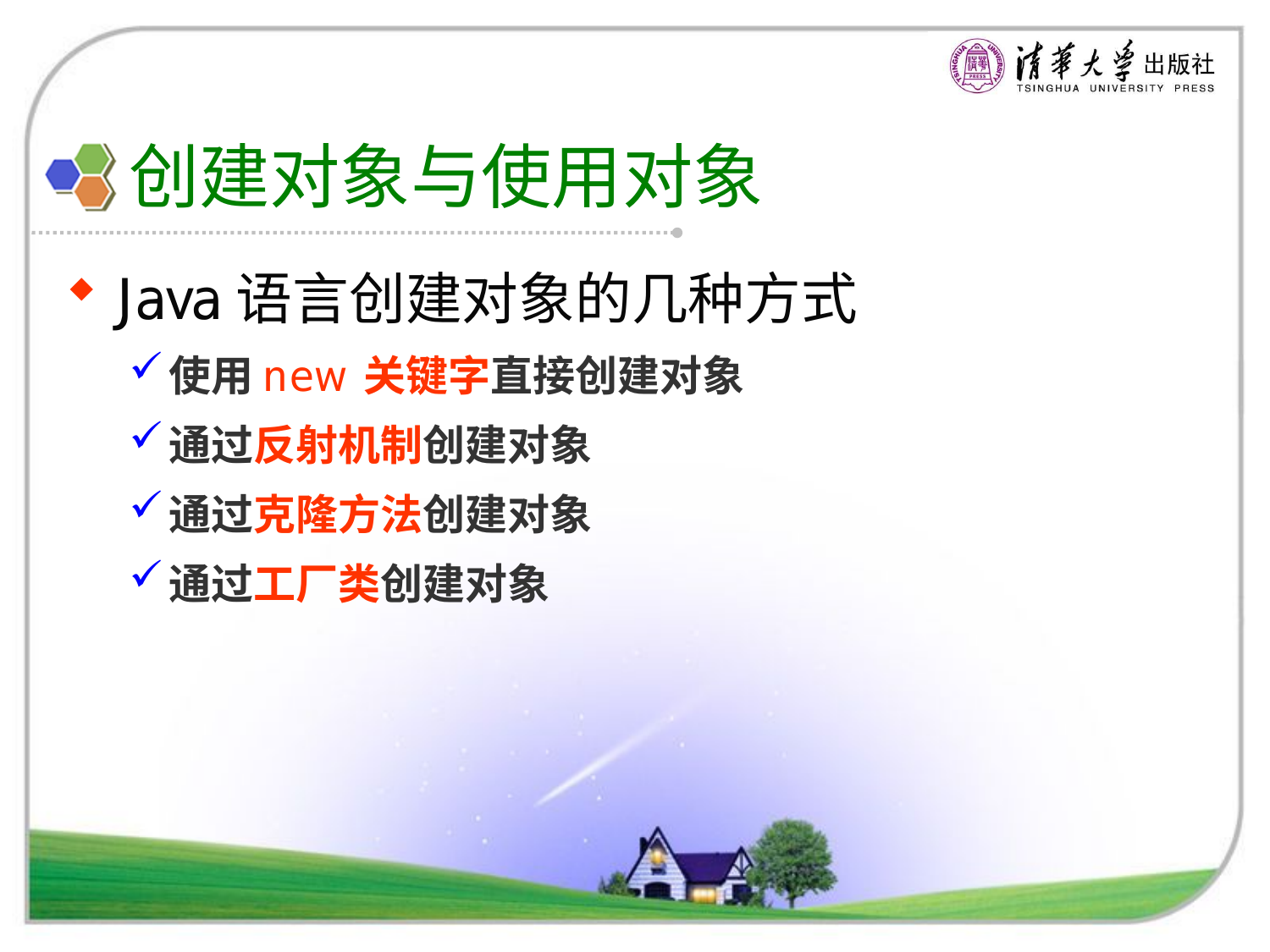

# 创建对象与使用对象
Java语言创建对象的几种方式
使用new关键字直接创建对象
通过反射机制创建对象
通过克隆方法创建对象
通过工厂类创建对象